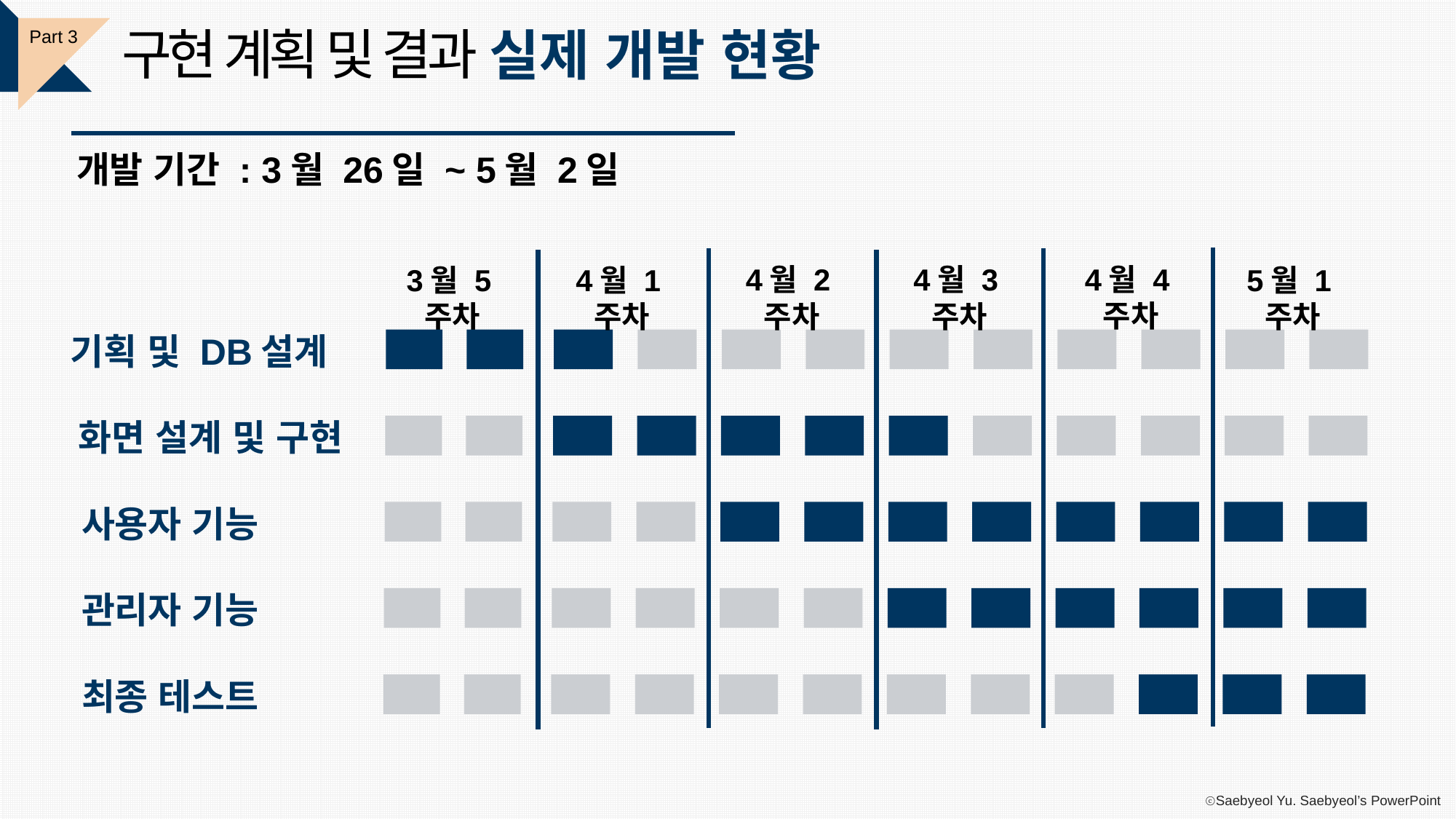

구현 계획 및 결과
실제 개발 현황

Part 3
개발 기간 : 3월 26일 ~ 5월 2일
4월 4주차
4월 2주차
4월 3주차
3월 5주차
4월 1주차
5월 1주차
기획 및 DB설계

화면 설계 및 구현

사용자 기능

관리자 기능

최종 테스트